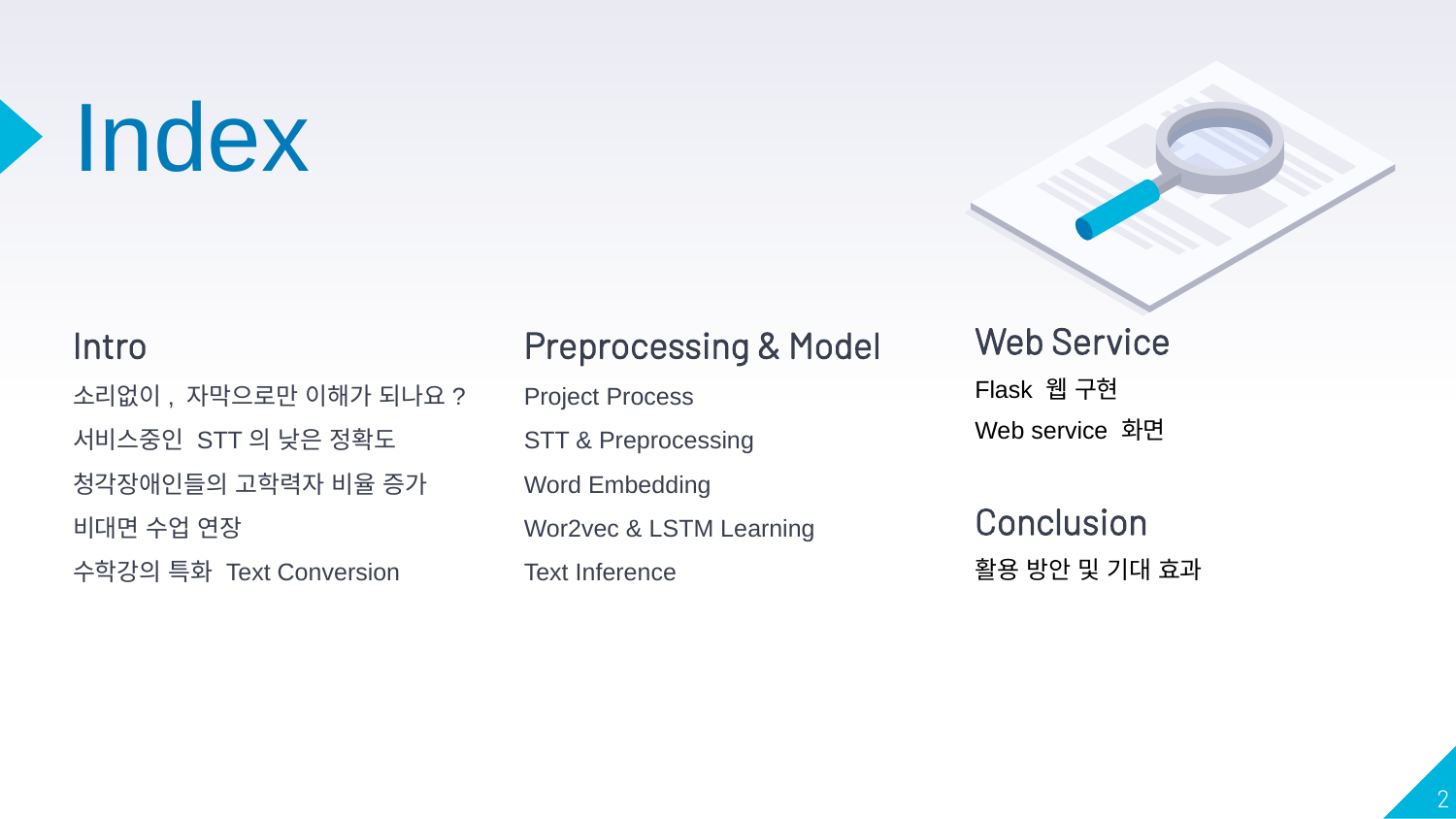

# Index
Intro
소리없이, 자막으로만 이해가 되나요?
서비스중인 STT의 낮은 정확도
청각장애인들의 고학력자 비율 증가
비대면 수업 연장
수학강의 특화 Text Conversion
Preprocessing & Model
Project Process
STT & Preprocessing
Word Embedding
Wor2vec & LSTM Learning
Text Inference
Web Service
Flask 웹 구현
Web service 화면
Conclusion
활용 방안 및 기대 효과
2